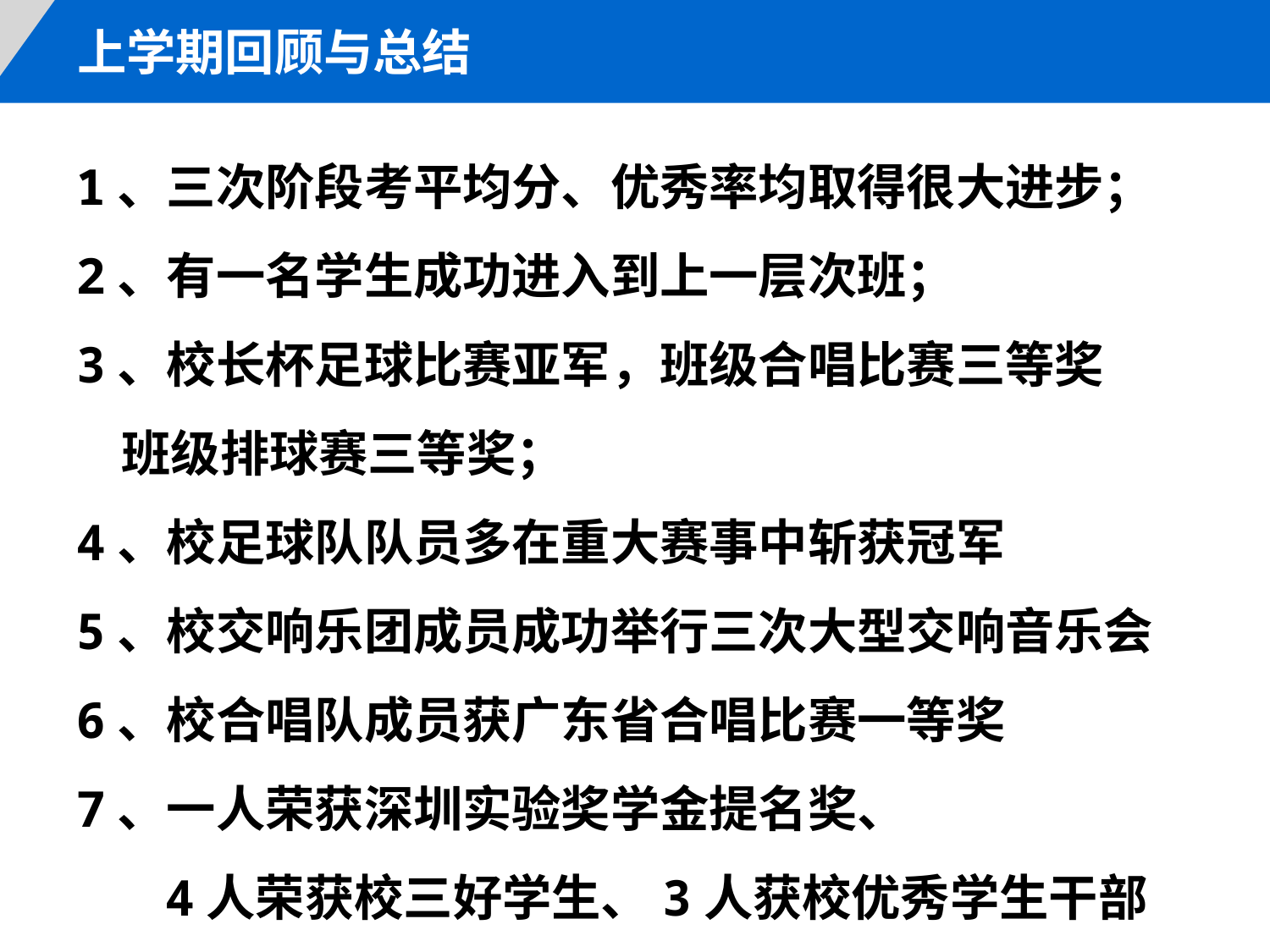

上学期回顾与总结
1、三次阶段考平均分、优秀率均取得很大进步；
2、有一名学生成功进入到上一层次班；
3、校长杯足球比赛亚军，班级合唱比赛三等奖
   班级排球赛三等奖；
4、校足球队队员多在重大赛事中斩获冠军
5、校交响乐团成员成功举行三次大型交响音乐会
6、校合唱队成员获广东省合唱比赛一等奖
7、一人荣获深圳实验奖学金提名奖、
   4人荣获校三好学生、3人获校优秀学生干部